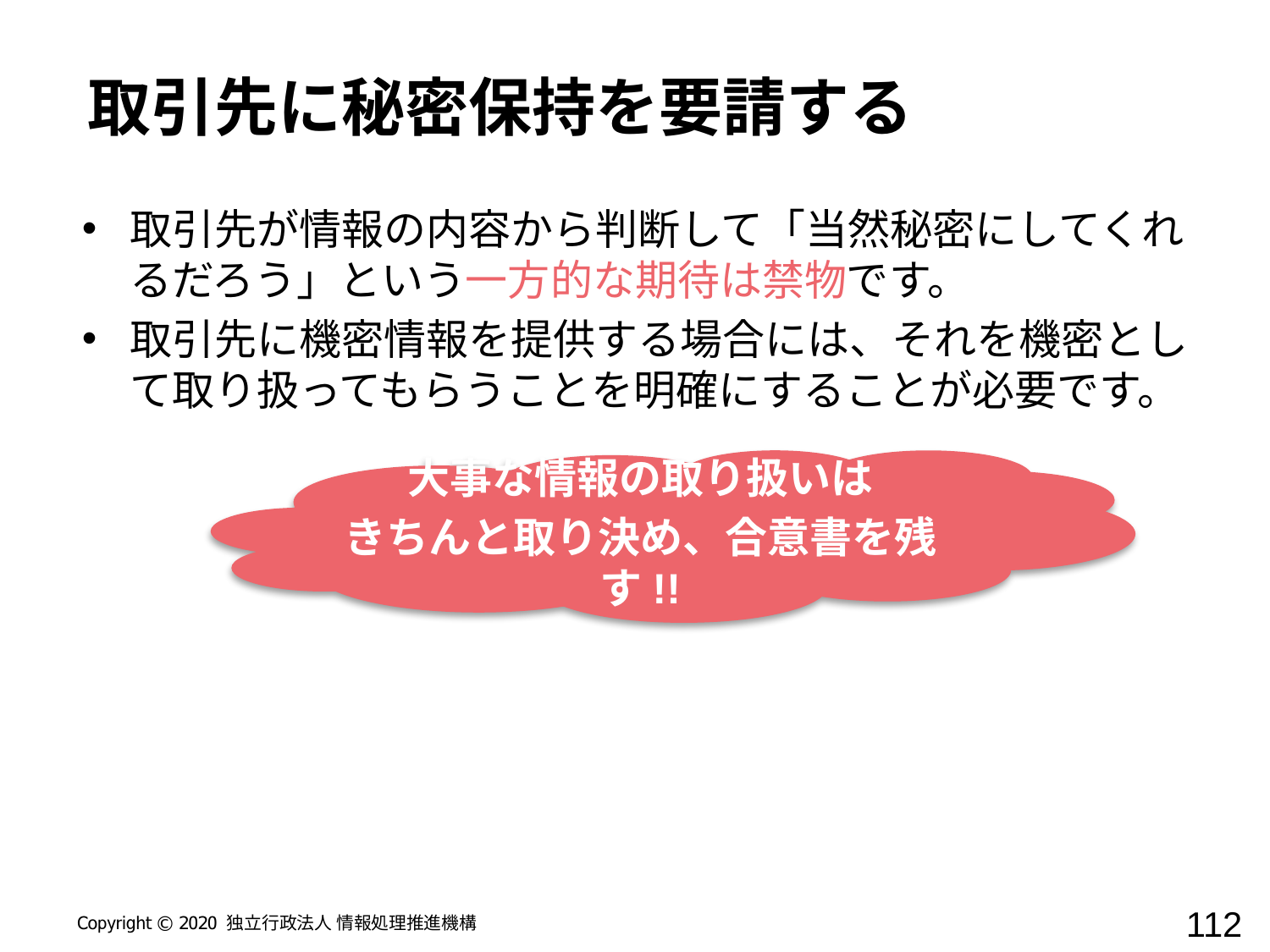

# 取引先に秘密保持を要請する
取引先が情報の内容から判断して「当然秘密にしてくれるだろう」という一方的な期待は禁物です。
取引先に機密情報を提供する場合には、それを機密として取り扱ってもらうことを明確にすることが必要です。
大事な情報の取り扱いは
きちんと取り決め、合意書を残す!!